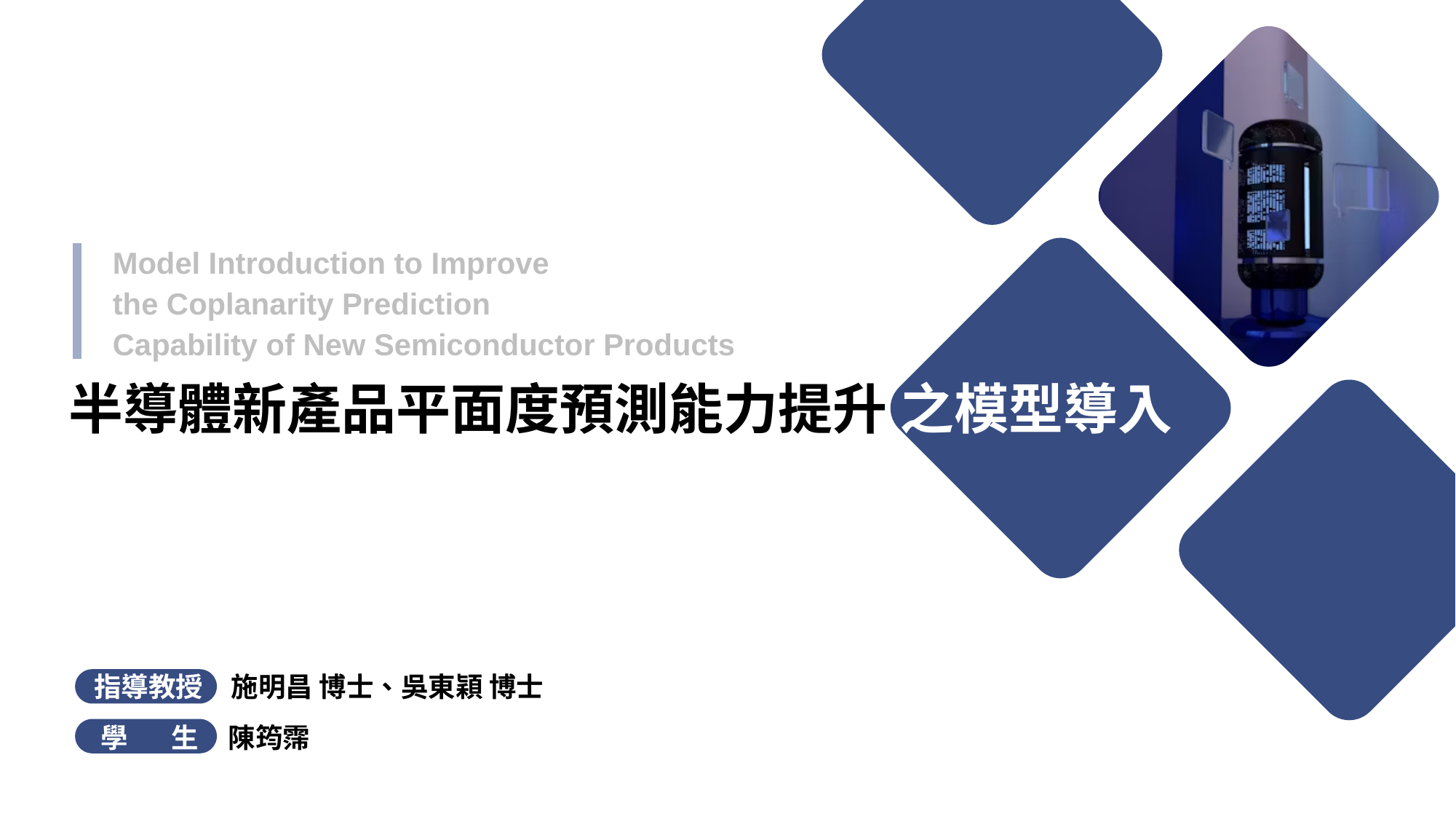

Model Introduction to Improve
the Coplanarity Prediction
Capability of New Semiconductor Products

半導體新產品平面度預測能力提升 之模型導入

指導教授
施明昌 博士、吳東穎 博士

學       生
陳筠霈